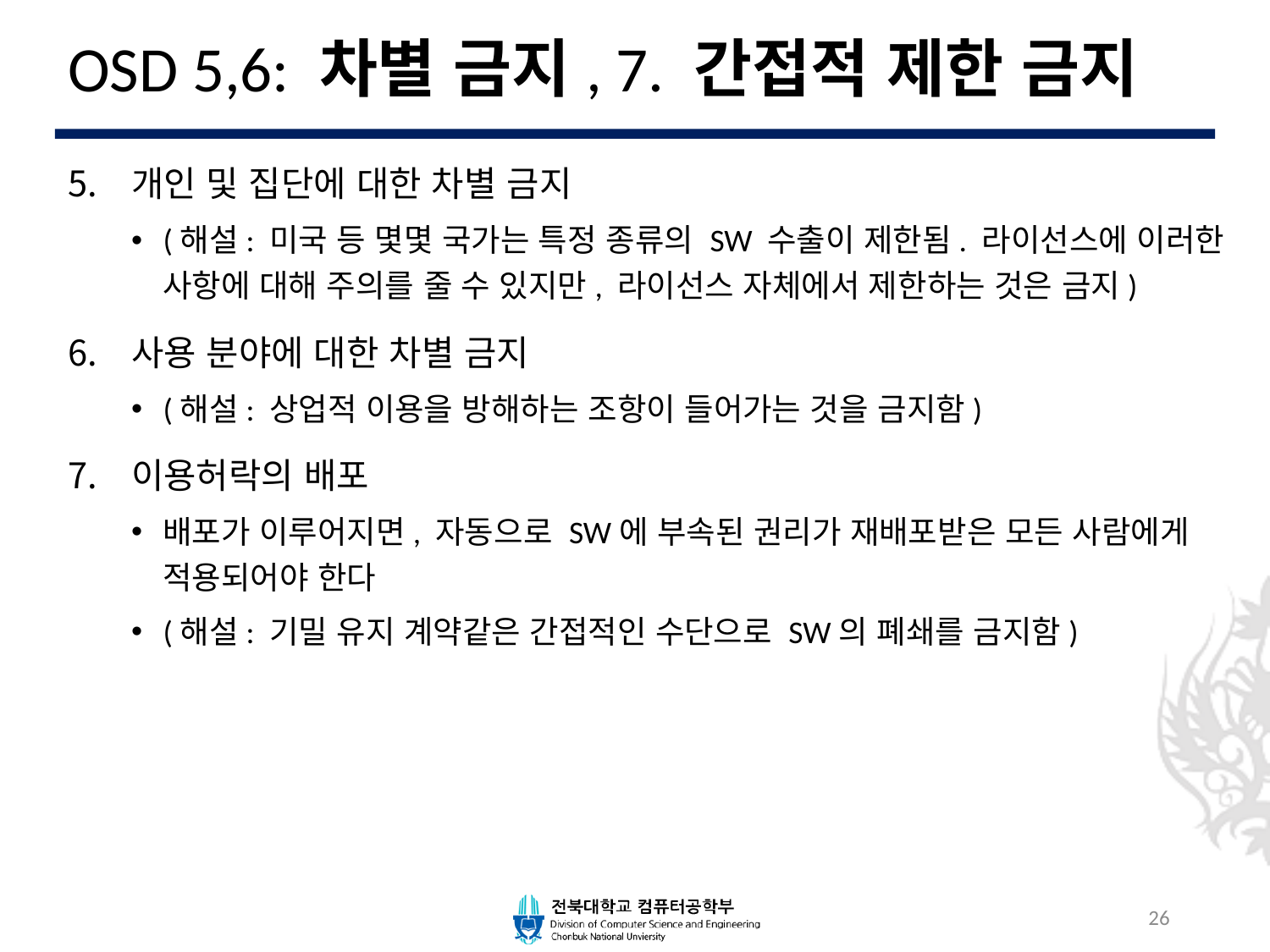

# OSD 5,6: 차별 금지, 7. 간접적 제한 금지
개인 및 집단에 대한 차별 금지
(해설: 미국 등 몇몇 국가는 특정 종류의 SW 수출이 제한됨. 라이선스에 이러한 사항에 대해 주의를 줄 수 있지만, 라이선스 자체에서 제한하는 것은 금지)
사용 분야에 대한 차별 금지
(해설: 상업적 이용을 방해하는 조항이 들어가는 것을 금지함)
이용허락의 배포
배포가 이루어지면, 자동으로 SW에 부속된 권리가 재배포받은 모든 사람에게 적용되어야 한다
(해설: 기밀 유지 계약같은 간접적인 수단으로 SW의 폐쇄를 금지함)

26